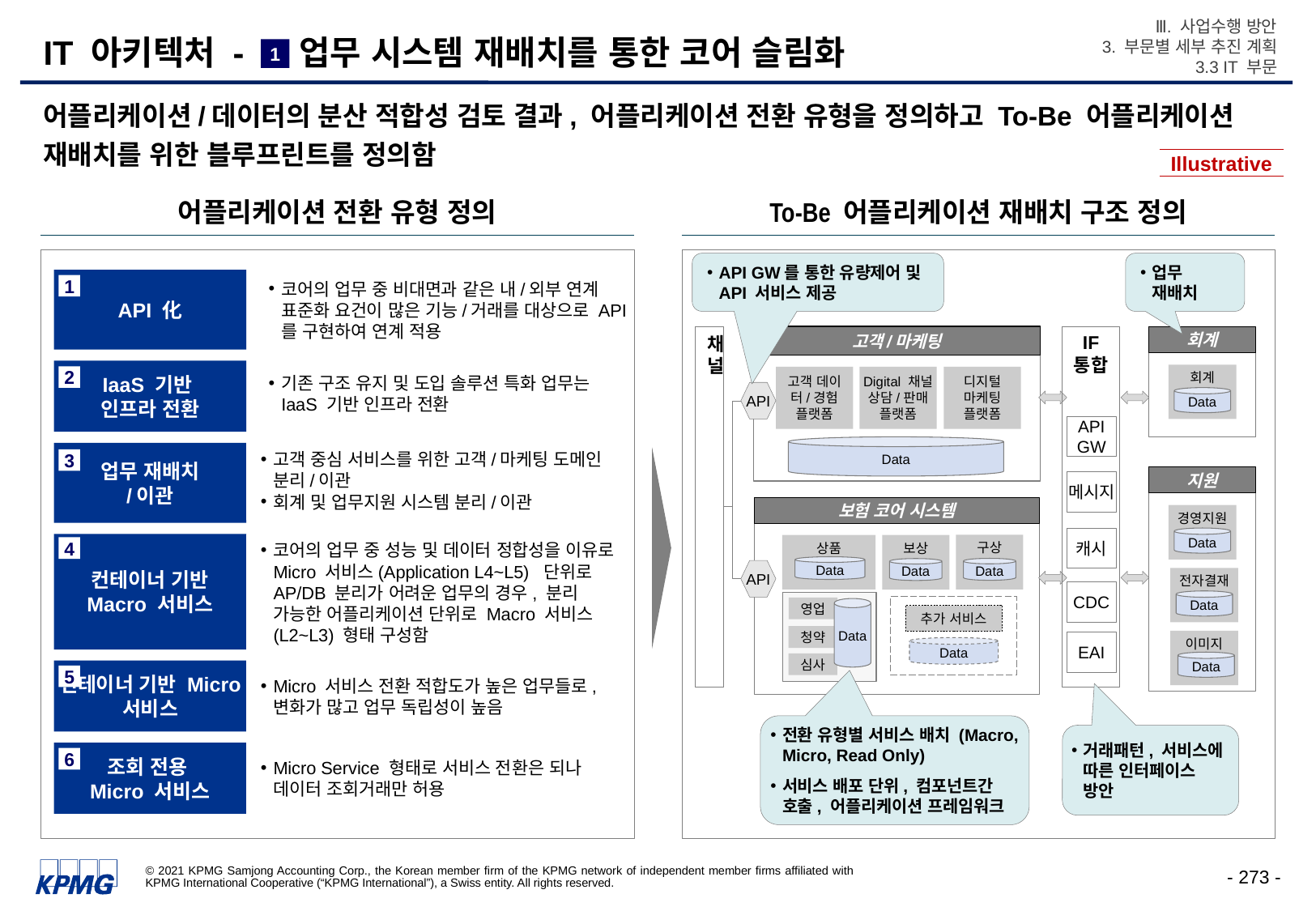

Ⅲ. 사업수행 방안
3. 부문별 세부 추진 계획
3.3 IT 부문
# IT 아키텍처 -     업무 시스템 재배치를 통한 코어 슬림화
1
어플리케이션/데이터의 분산 적합성 검토 결과, 어플리케이션 전환 유형을 정의하고 To-Be 어플리케이션 재배치를 위한 블루프린트를 정의함
Illustrative
어플리케이션 전환 유형 정의
To-Be 어플리케이션 재배치 구조 정의

API GW를 통한 유량제어 및 API 서비스 제공
업무 재배치
API 化
코어의 업무 중 비대면과 같은 내/외부 연계 표준화 요건이 많은 기능/거래를 대상으로 API를 구현하여 연계 적용
1
채널
고객/마케팅
IF 통합
회계

기존 구조 유지 및 도입 솔루션 특화 업무는 IaaS 기반 인프라 전환
IaaS 기반
인프라 전환
회계
2
고객 데이터/경험 플랫폼
Digital 채널 상담/판매 플랫폼
디지털 마케팅 플랫폼
API
Data

API GW
Data
고객 중심 서비스를 위한 고객/마케팅 도메인 분리/이관
회계 및 업무지원 시스템 분리/이관
업무 재배치
/이관
3
지원

경영지원
Data
전자결재
Data
이미지
Data
메시지
보험 코어 시스템

캐시
컨테이너 기반 Macro 서비스
코어의 업무 중 성능 및 데이터 정합성을 이유로 Micro 서비스(Application L4~L5)  단위로 AP/DB 분리가 어려운 업무의 경우, 분리 가능한 어플리케이션 단위로 Macro 서비스(L2~L3) 형태 구성함
구상
상품
보상
4

Data
Data
Data
API

CDC

영업
Data
추가 서비스
청약
EAI
Data
심사
Micro 서비스 전환 적합도가 높은 업무들로, 변화가 많고 업무 독립성이 높음
컨테이너 기반 Micro 서비스
5
전환 유형별 서비스 배치 (Macro, Micro, Read Only)
서비스 배포 단위, 컴포넌트간 호출, 어플리케이션 프레임워크
거래패턴, 서비스에 따른 인터페이스 방안
Micro Service 형태로 서비스 전환은 되나 데이터 조회거래만 허용
조회 전용
Micro 서비스
6